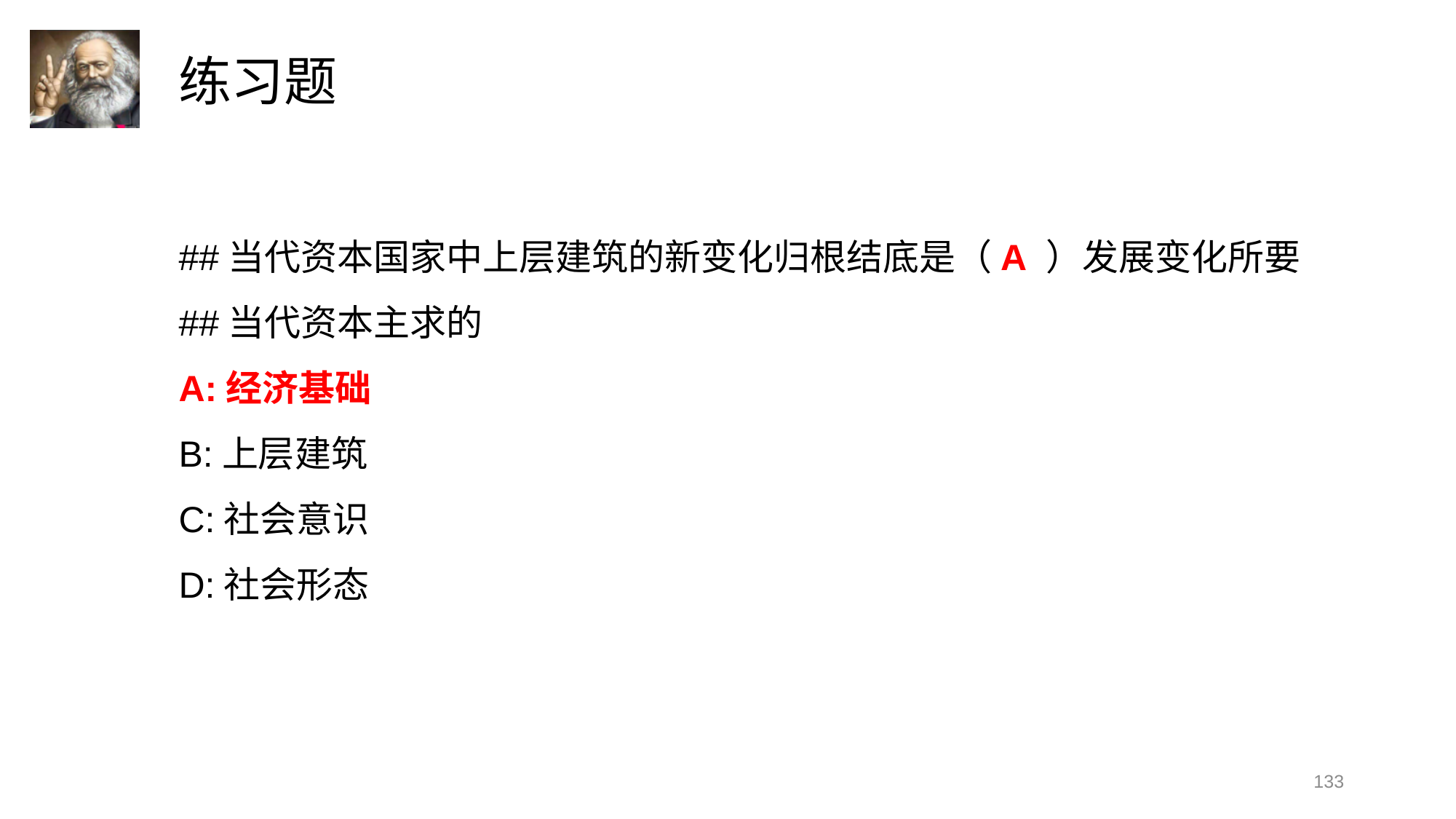

##当代资本国家中上层建筑的新变化归根结底是（A ）发展变化所要##当代资本主求的
A:经济基础
B:上层建筑
C:社会意识
D:社会形态
133